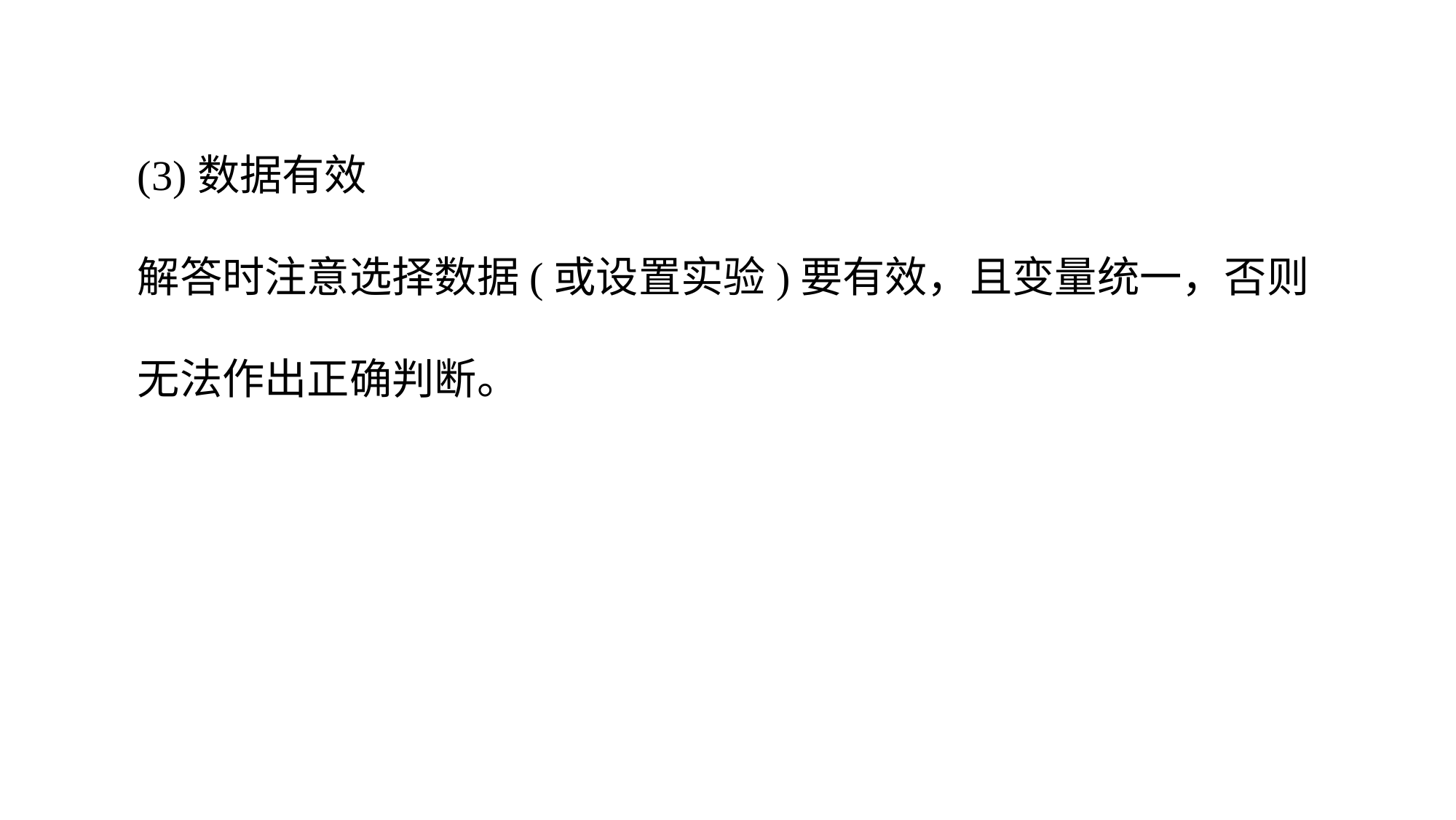

(3)数据有效
解答时注意选择数据(或设置实验)要有效，且变量统一，否则无法作出正确判断。